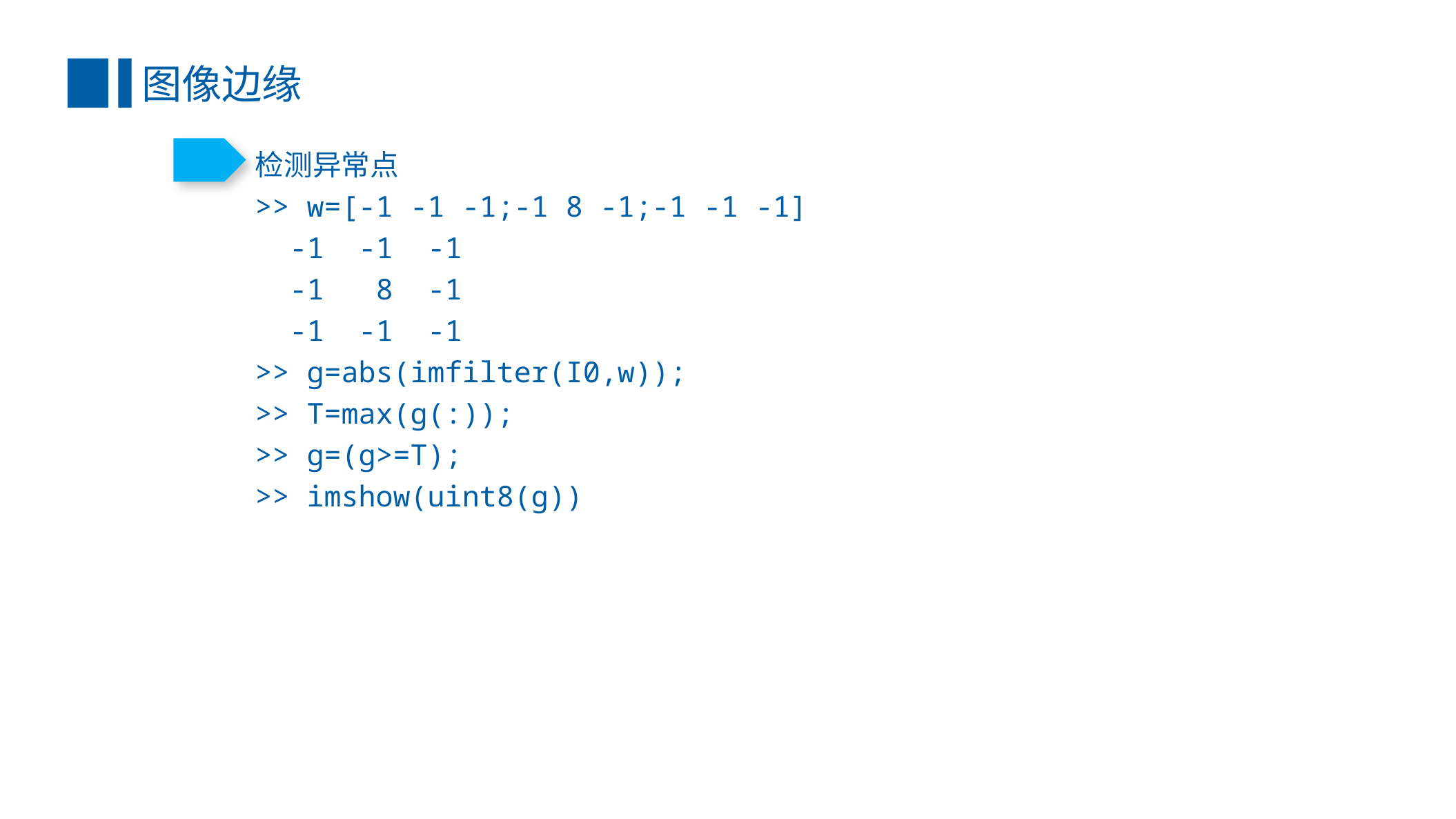

图像边缘

检测异常点
>> w=[-1 -1 -1;-1 8 -1;-1 -1 -1]
  -1  -1  -1
  -1   8  -1
  -1  -1  -1
>> g=abs(imfilter(I0,w));
>> T=max(g(:));
>> g=(g>=T);
>> imshow(uint8(g))